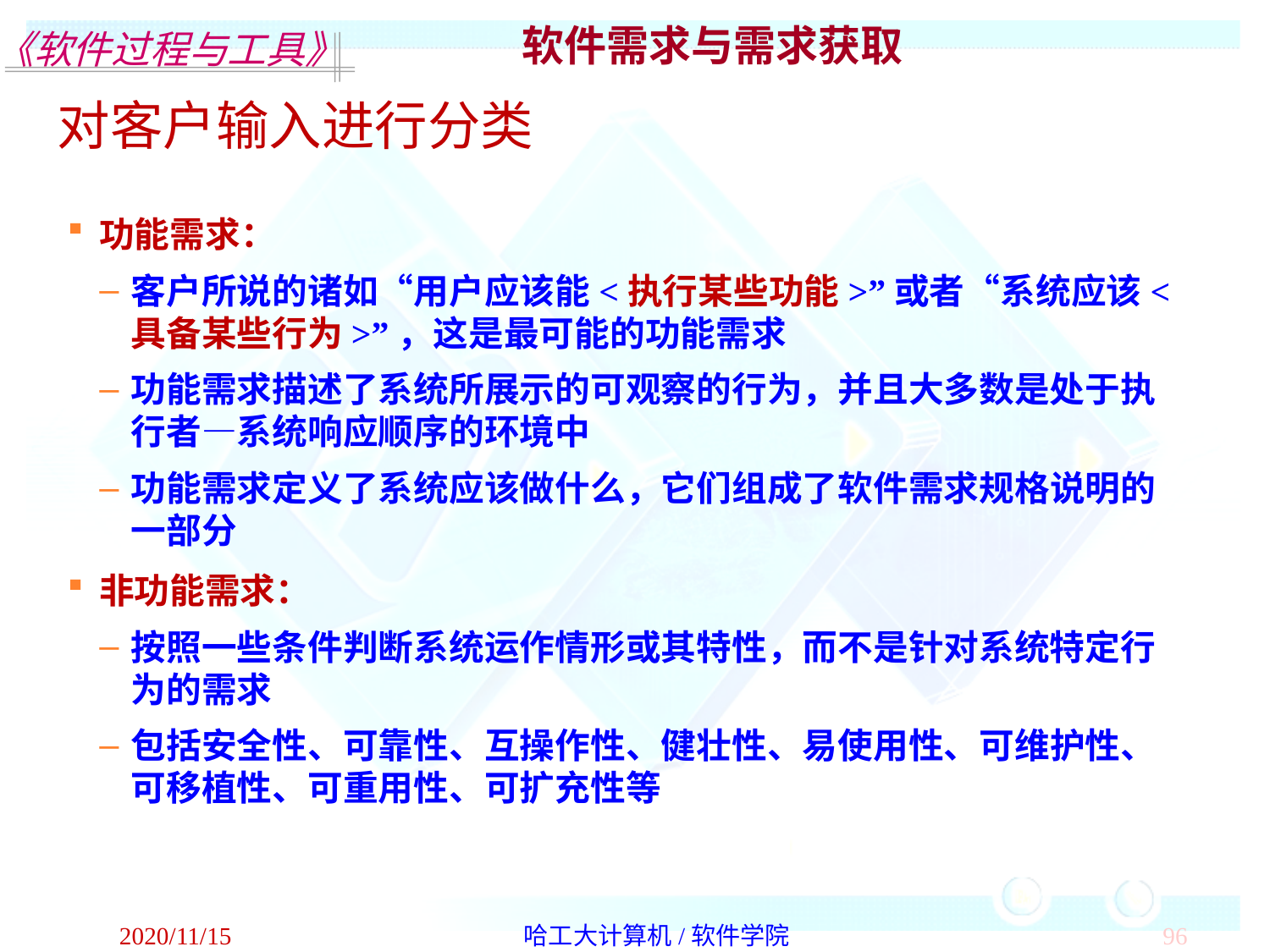

软件需求与需求获取
对客户输入进行分类
功能需求：
客户所说的诸如“用户应该能<执行某些功能>”或者“系统应该<具备某些行为>”，这是最可能的功能需求
功能需求描述了系统所展示的可观察的行为，并且大多数是处于执行者—系统响应顺序的环境中
功能需求定义了系统应该做什么，它们组成了软件需求规格说明的一部分
非功能需求：
按照一些条件判断系统运作情形或其特性，而不是针对系统特定行为的需求
包括安全性、可靠性、互操作性、健壮性、易使用性、可维护性、可移植性、可重用性、可扩充性等